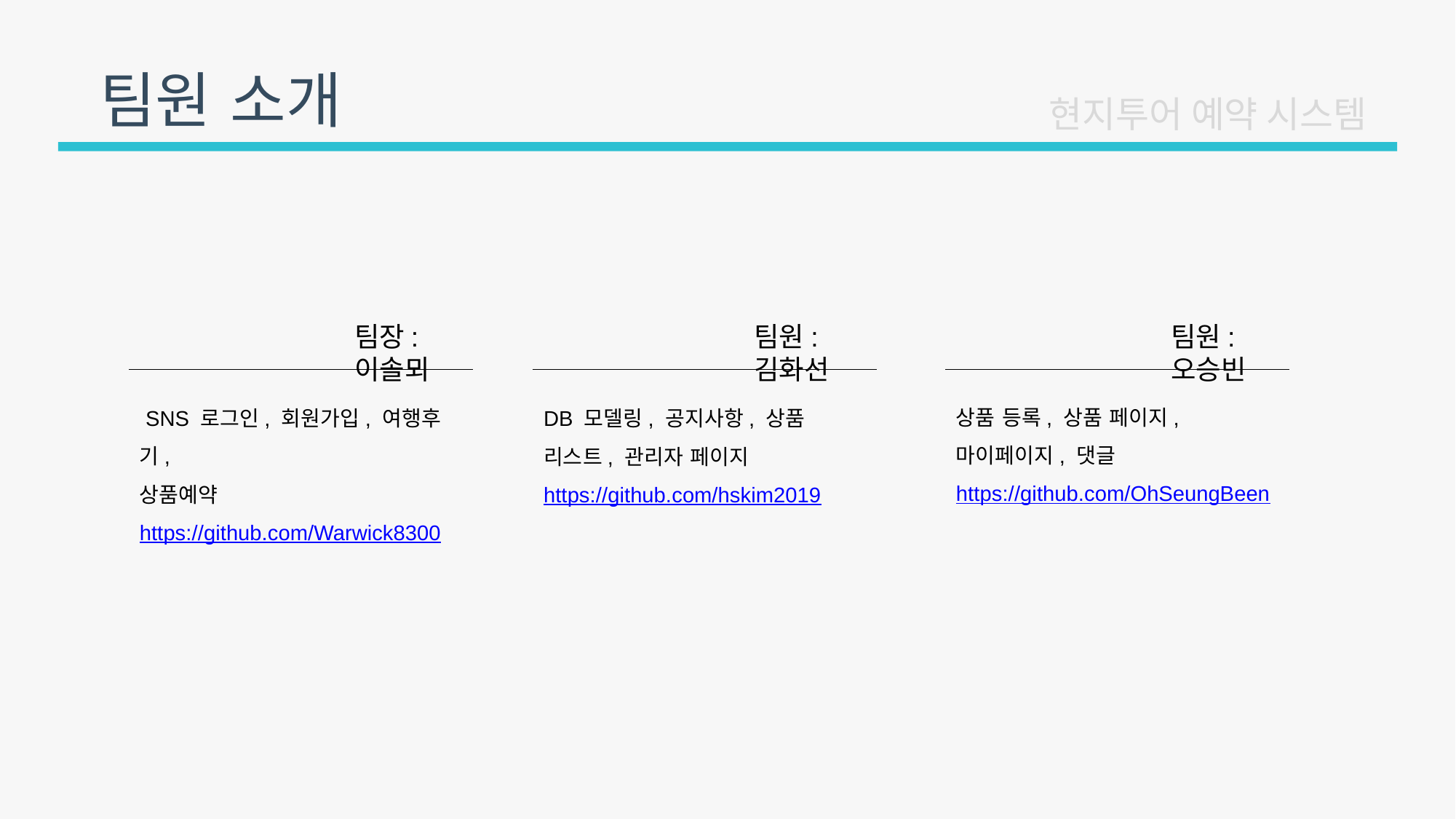

팀원 소개
현지투어 예약 시스템

팀장: 이솔뫼
팀원: 오승빈
팀원: 김화선

상품 등록, 상품 페이지,
마이페이지, 댓글
https://github.com/OhSeungBeen
 SNS 로그인, 회원가입, 여행후기,
상품예약
https://github.com/Warwick8300
DB 모델링, 공지사항, 상품 리스트, 관리자 페이지 https://github.com/hskim2019
팀원 : 오승빈
담당 : 상품 등록, 상품 페이지, 마이페이지, 댓글
주소 : https://github.com/OhSeungBeen